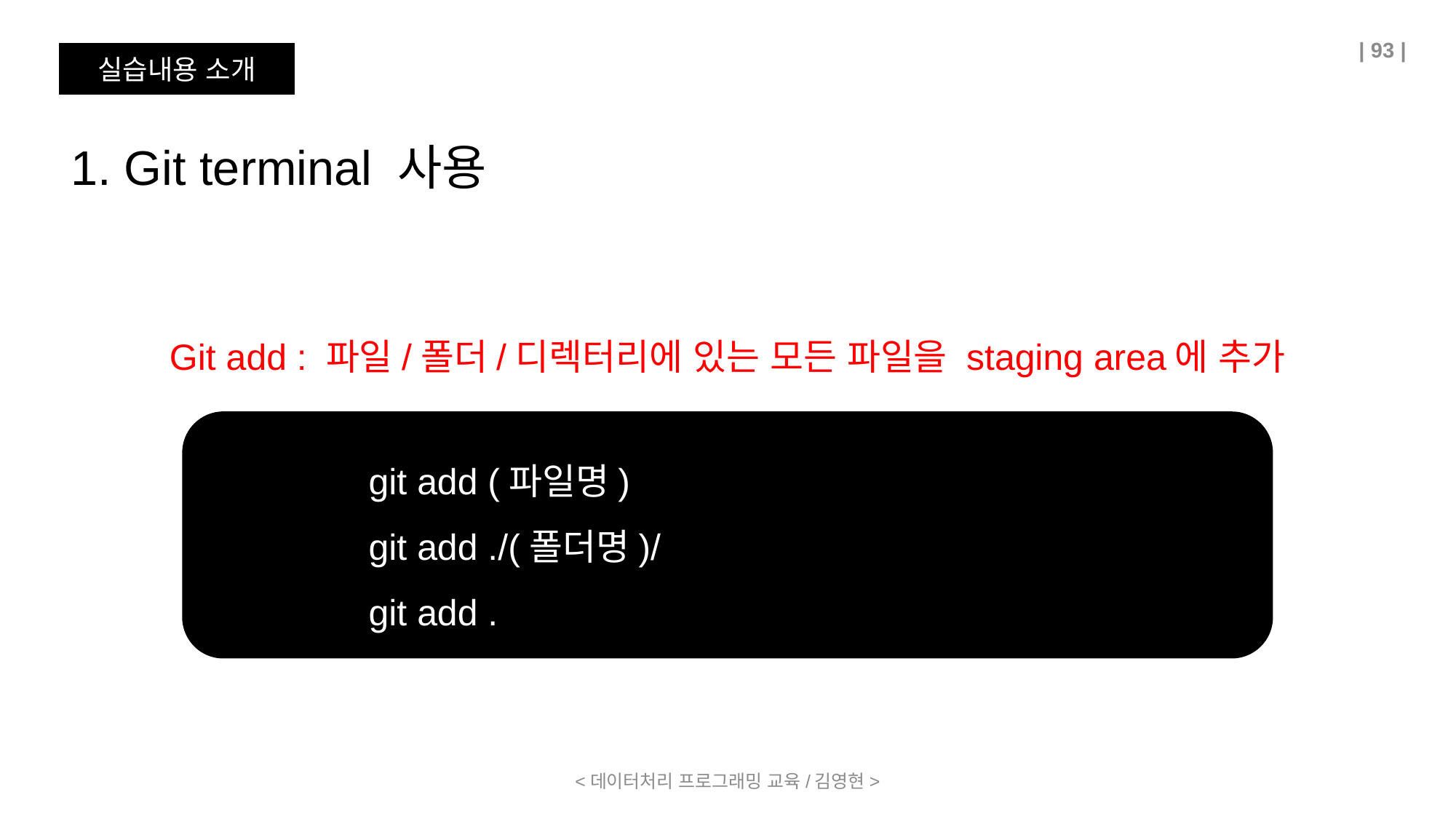

| 93 |
실습내용 소개

1. Git terminal 사용
Git add : 파일/폴더/디렉터리에 있는 모든 파일을 staging area에 추가
	git add (파일명)
	git add ./(폴더명)/
	git add .
<데이터처리 프로그래밍 교육/김영현>